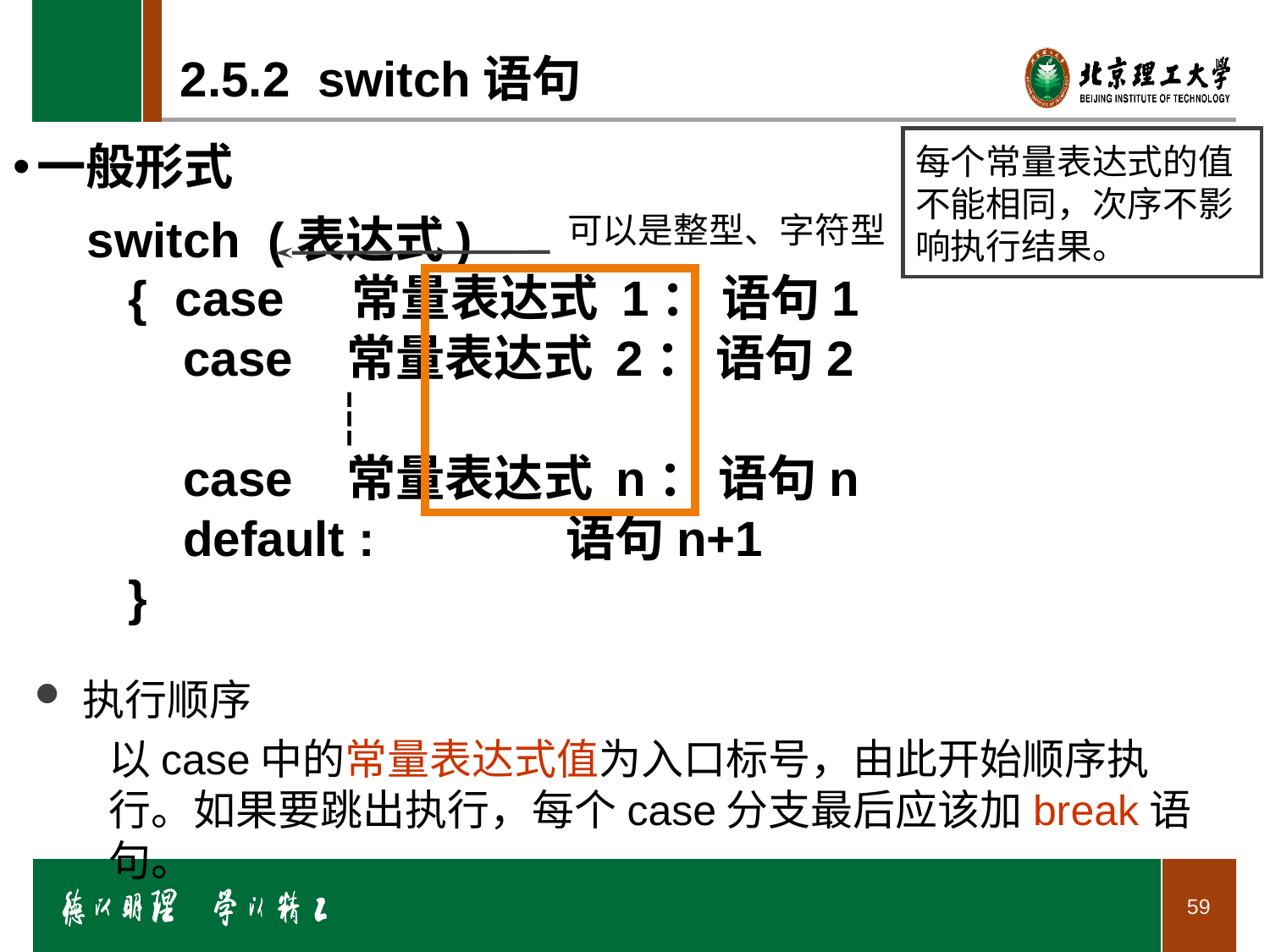

# 2.5.2  switch语句
每个常量表达式的值不能相同，次序不影响执行结果。
一般形式
switch  (表达式)
   {  case    常量表达式 1： 语句1
       case   常量表达式 2： 语句2
                  ┆
       case   常量表达式 n： 语句n
       default :             语句n+1
   }
可以是整型、字符型

执行顺序
以case中的常量表达式值为入口标号，由此开始顺序执行。如果要跳出执行，每个case分支最后应该加break语句。